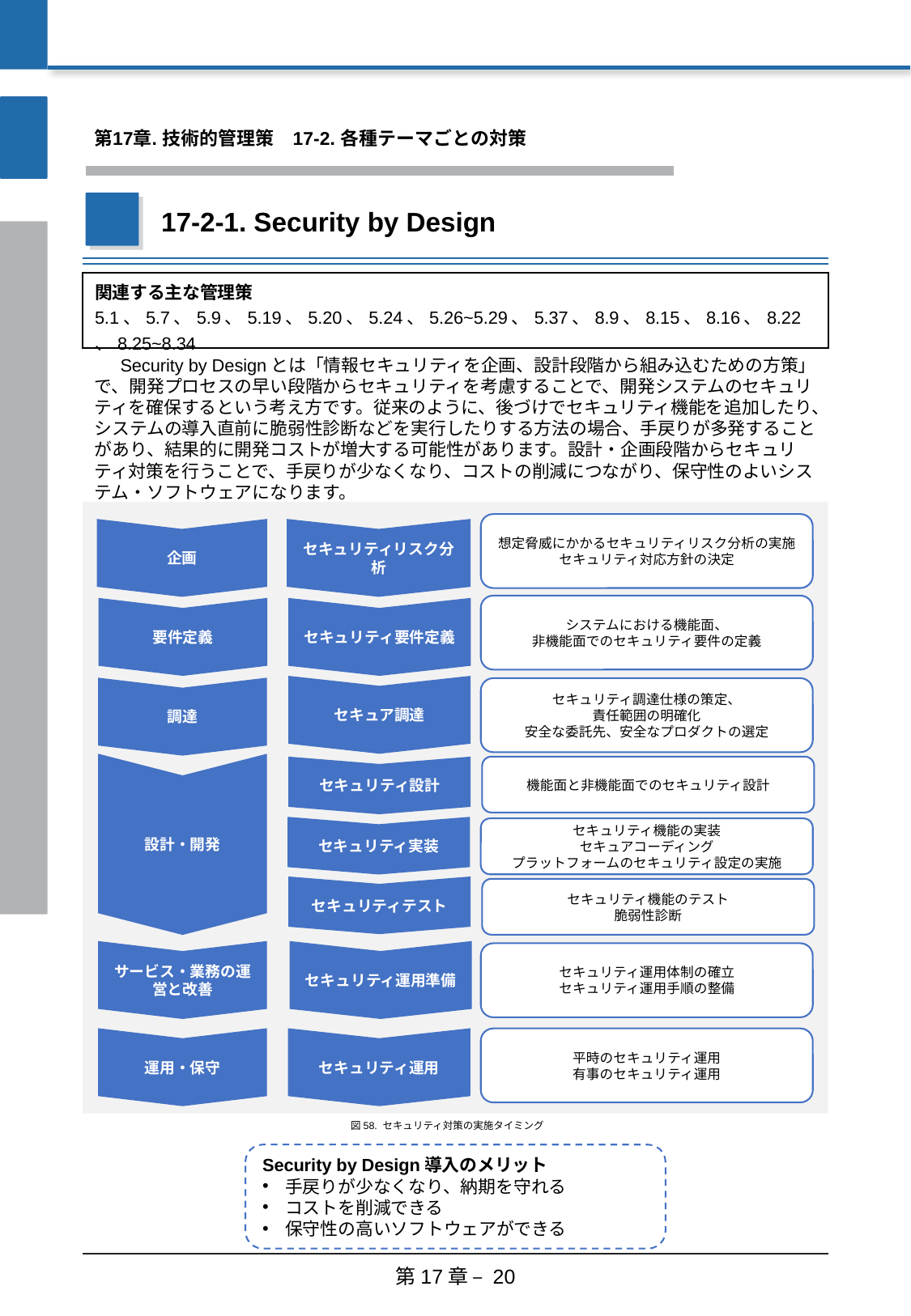

第17章. 技術的管理策
　17-2. 各種テーマごとの対策
17-2-1. Security by Design
| 関連する主な管理策 5.1、5.7、5.9、5.19、5.20、5.24、5.26~5.29、5.37、8.9、8.15、8.16、8.22、8.25~8.34 |
| --- |
　 Security by Designとは「情報セキュリティを企画、設計段階から組み込むための方策」で、開発プロセスの早い段階からセキュリティを考慮することで、開発システムのセキュリティを確保するという考え方です。従来のように、後づけでセキュリティ機能を追加したり、システムの導入直前に脆弱性診断などを実行したりする方法の場合、手戻りが多発することがあり、結果的に開発コストが増大する可能性があります。設計・企画段階からセキュリティ対策を行うことで、手戻りが少なくなり、コストの削減につながり、保守性のよいシステム・ソフトウェアになります。

セキュリティリスク分析
企画
想定脅威にかかるセキュリティリスク分析の実施
セキュリティ対応方針の決定
セキュリティ要件定義
要件定義
システムにおける機能面、
非機能面でのセキュリティ要件の定義
セキュア調達
調達
セキュリティ調達仕様の策定、
責任範囲の明確化
安全な委託先、安全なプロダクトの選定
セキュリティ設計
セキュリティ実装
機能面と非機能面でのセキュリティ設計
設計・開発
セキュリティテスト
セキュリティ機能の実装
セキュアコーディング
プラットフォームのセキュリティ設定の実施
セキュリティ機能のテスト
脆弱性診断
セキュリティ運用準備
サービス・業務の運営と改善
セキュリティ運用体制の確立
セキュリティ運用手順の整備
セキュリティ運用
運用・保守
平時のセキュリティ運用
有事のセキュリティ運用
図58. セキュリティ対策の実施タイミング
Security by Design導入のメリット
手戻りが少なくなり、納期を守れる
コストを削減できる
保守性の高いソフトウェアができる
第17章 – 20